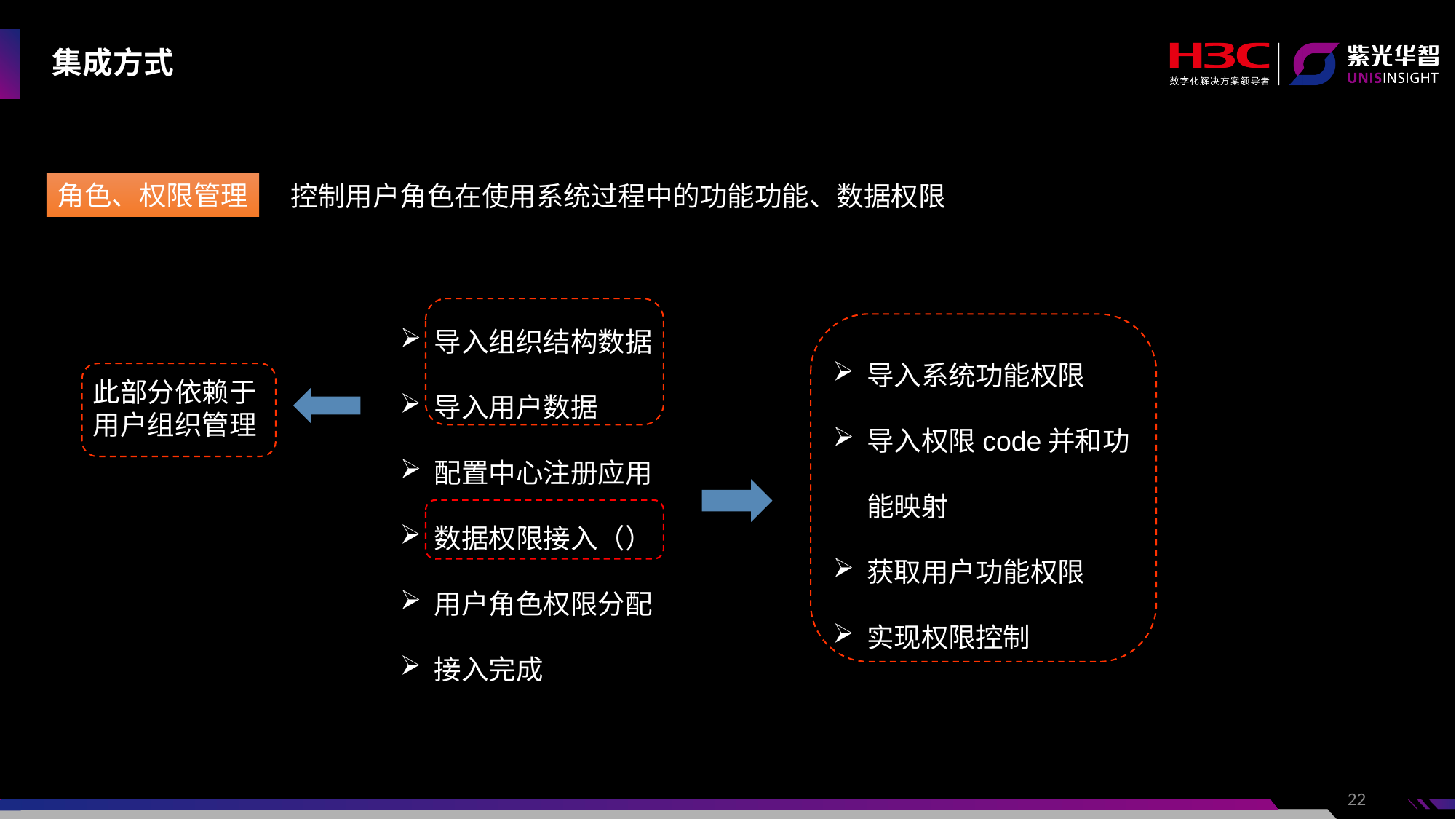

# 集成方式
角色、权限管理
控制用户角色在使用系统过程中的功能功能、数据权限
导入组织结构数据
导入用户数据
配置中心注册应用
数据权限接入（）
用户角色权限分配
接入完成

导入系统功能权限
导入权限code并和功能映射
获取用户功能权限
实现权限控制

此部分依赖于
用户组织管理